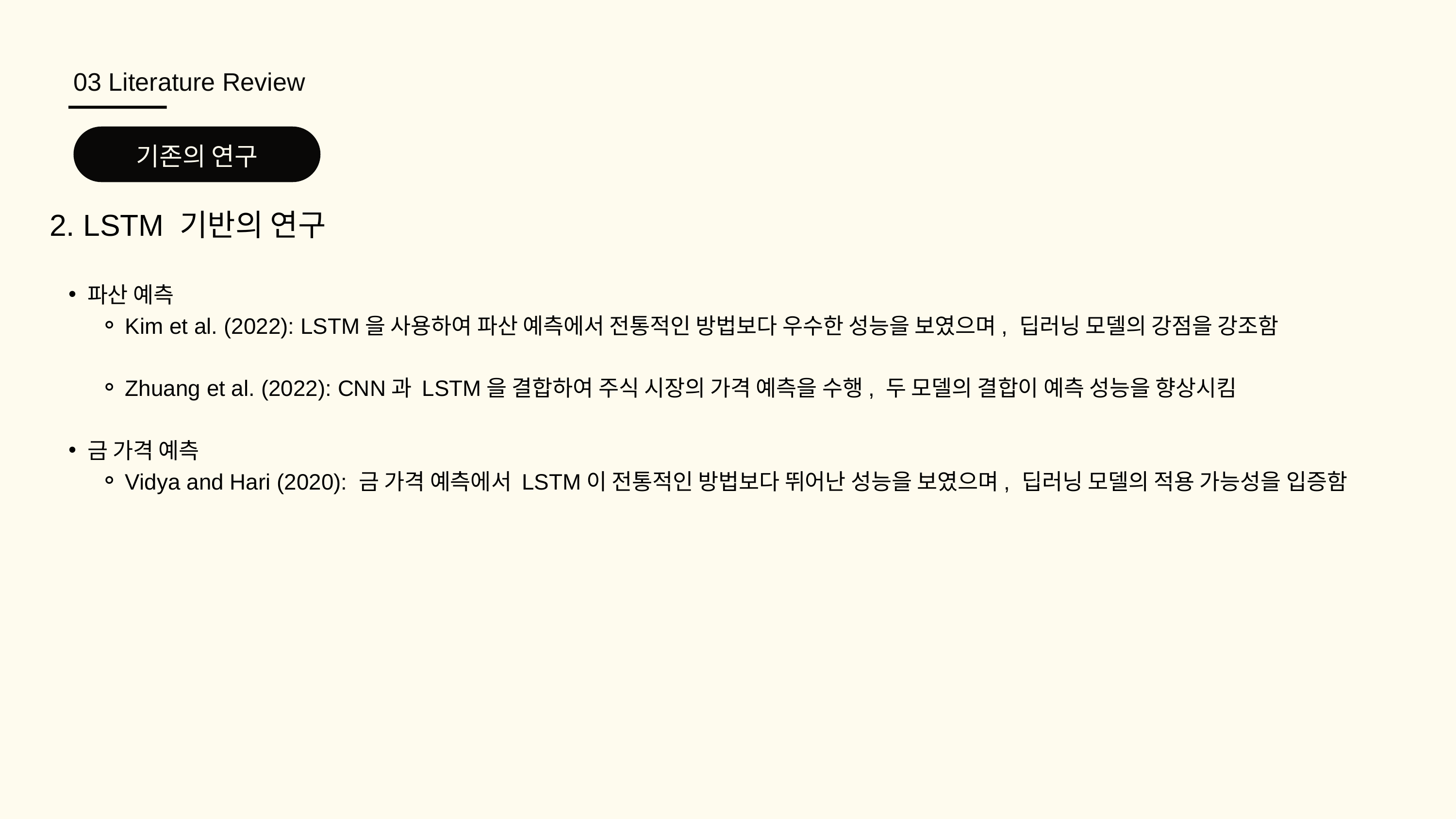

03 Literature Review

기존의 연구
2. LSTM 기반의 연구
파산 예측
Kim et al. (2022): LSTM을 사용하여 파산 예측에서 전통적인 방법보다 우수한 성능을 보였으며, 딥러닝 모델의 강점을 강조함

Zhuang et al. (2022): CNN과 LSTM을 결합하여 주식 시장의 가격 예측을 수행, 두 모델의 결합이 예측 성능을 향상시킴

금 가격 예측
Vidya and Hari (2020): 금 가격 예측에서 LSTM이 전통적인 방법보다 뛰어난 성능을 보였으며, 딥러닝 모델의 적용 가능성을 입증함